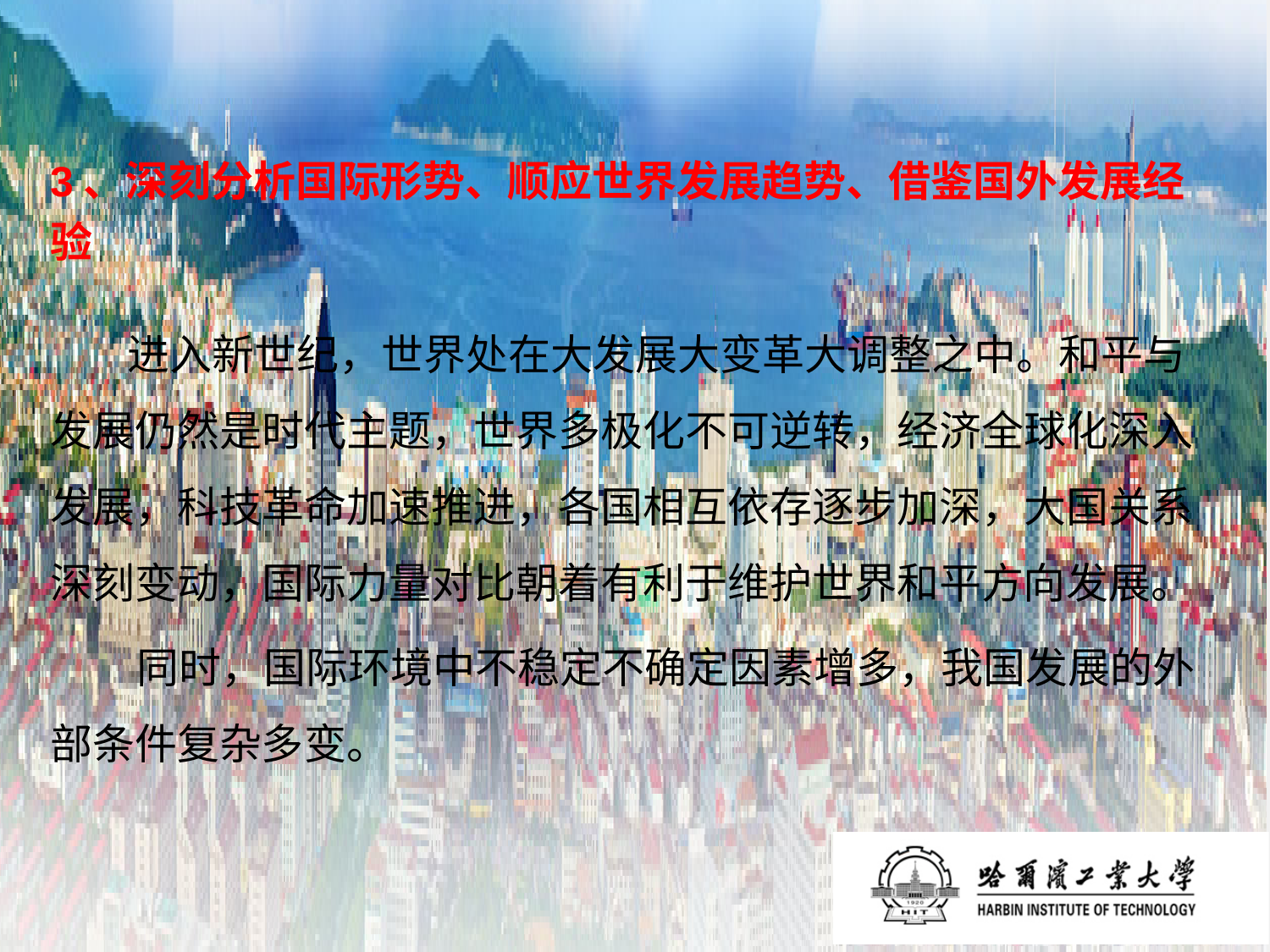

# 3、深刻分析国际形势、顺应世界发展趋势、借鉴国外发展经验
       进入新世纪，世界处在大发展大变革大调整之中。和平与发展仍然是时代主题，世界多极化不可逆转，经济全球化深入发展，科技革命加速推进，各国相互依存逐步加深，大国关系深刻变动，国际力量对比朝着有利于维护世界和平方向发展。
        同时，国际环境中不稳定不确定因素增多，我国发展的外部条件复杂多变。